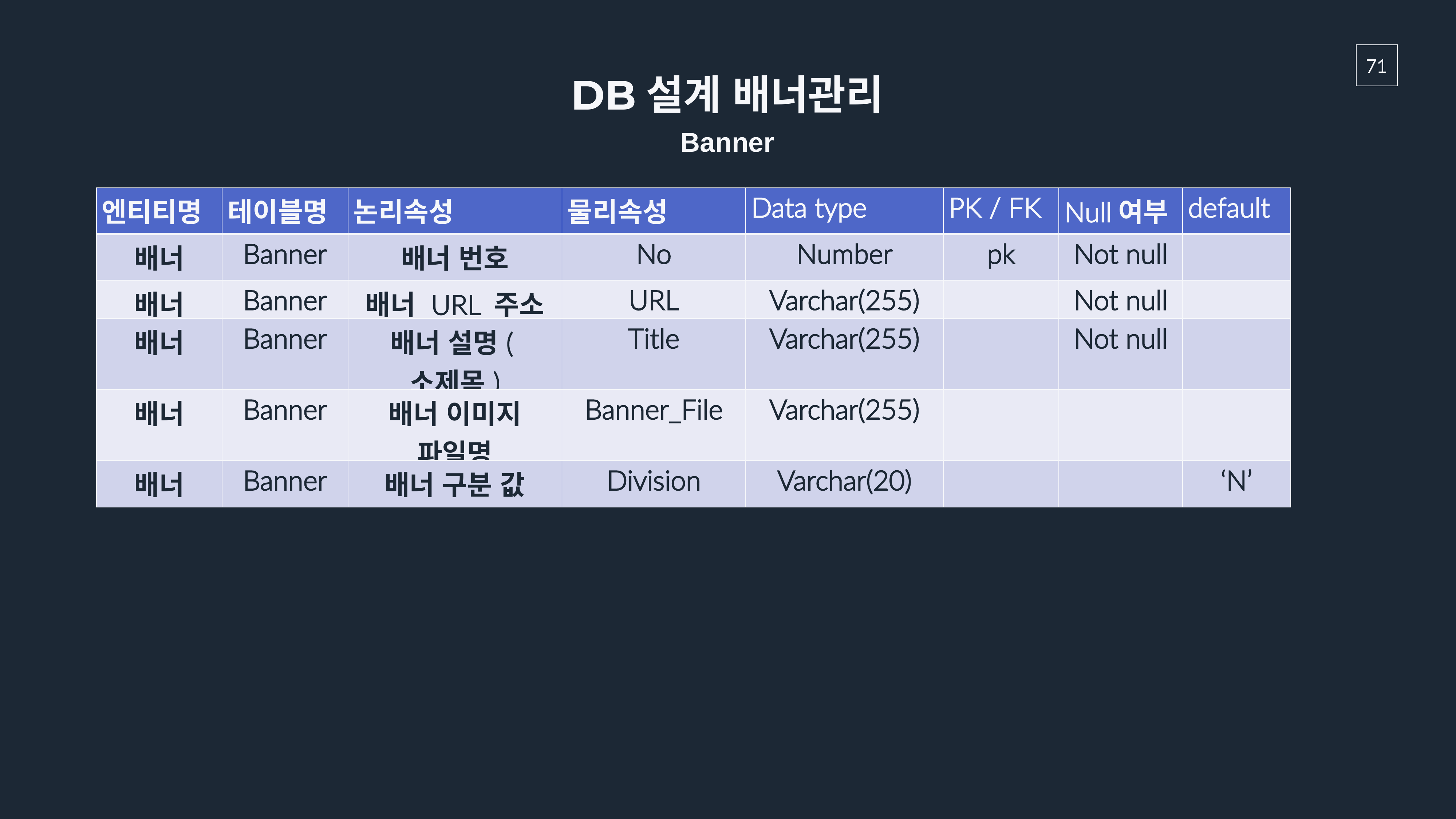

DB설계 배너관리
Banner
| 엔티티명 | 테이블명 | 논리속성 | 물리속성 | Data type | PK / FK | Null여부 | default |
| --- | --- | --- | --- | --- | --- | --- | --- |
| 배너 | Banner | 배너 번호 | No | Number | pk | Not null |  |
| 배너 | Banner | 배너 URL 주소 | URL | Varchar(255) |  | Not null |  |
| 배너 | Banner | 배너 설명(소제목) | Title | Varchar(255) |  | Not null |  |
| 배너 | Banner | 배너 이미지 파일명 | Banner\_File | Varchar(255) |  |  |  |
| 배너 | Banner | 배너 구분 값 | Division | Varchar(20) |  |  | ‘N’ |